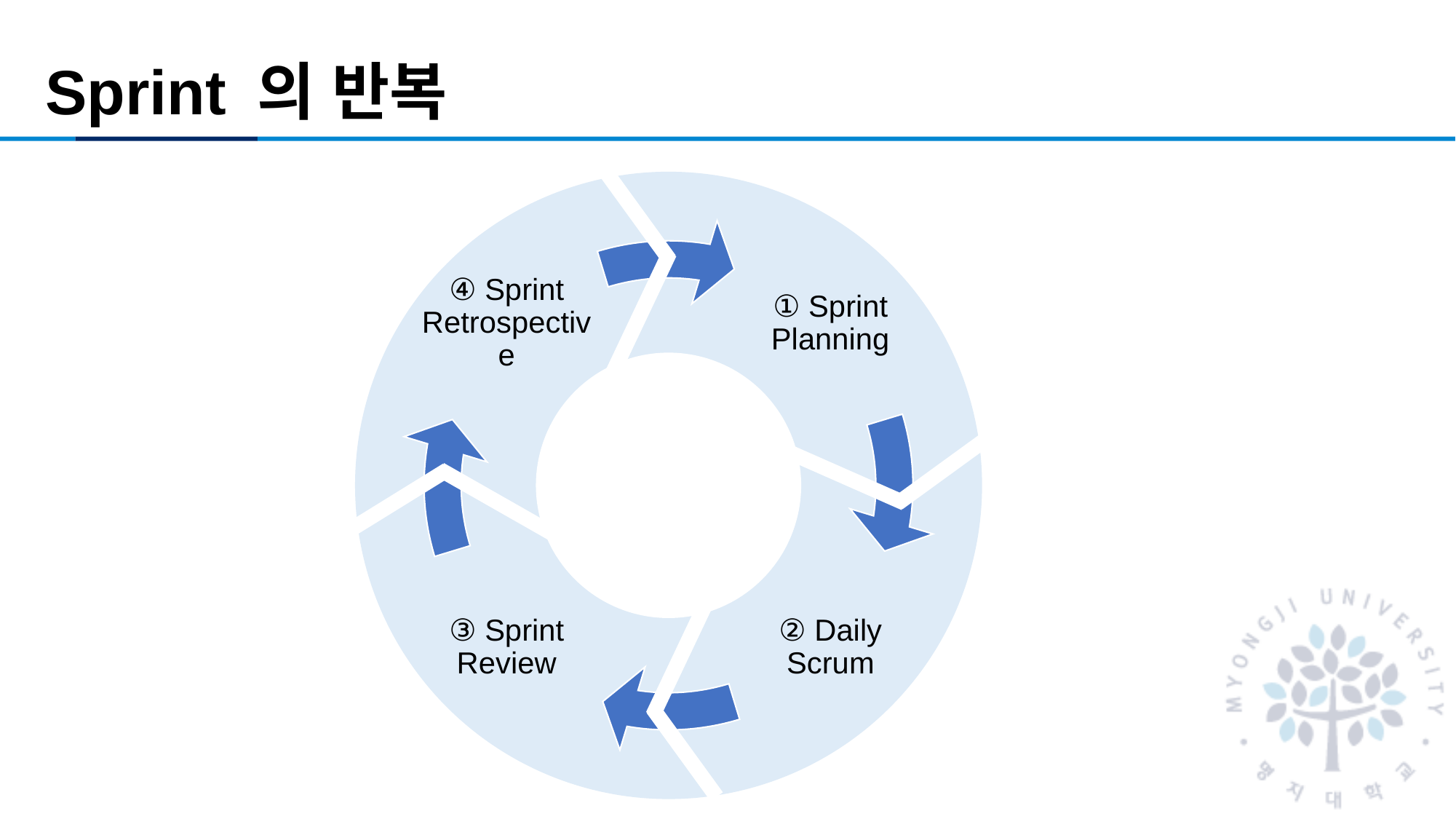

# Sprint 의 반복

① Sprint Planning
② Daily Scrum
③ Sprint Review
④ Sprint Retrospective